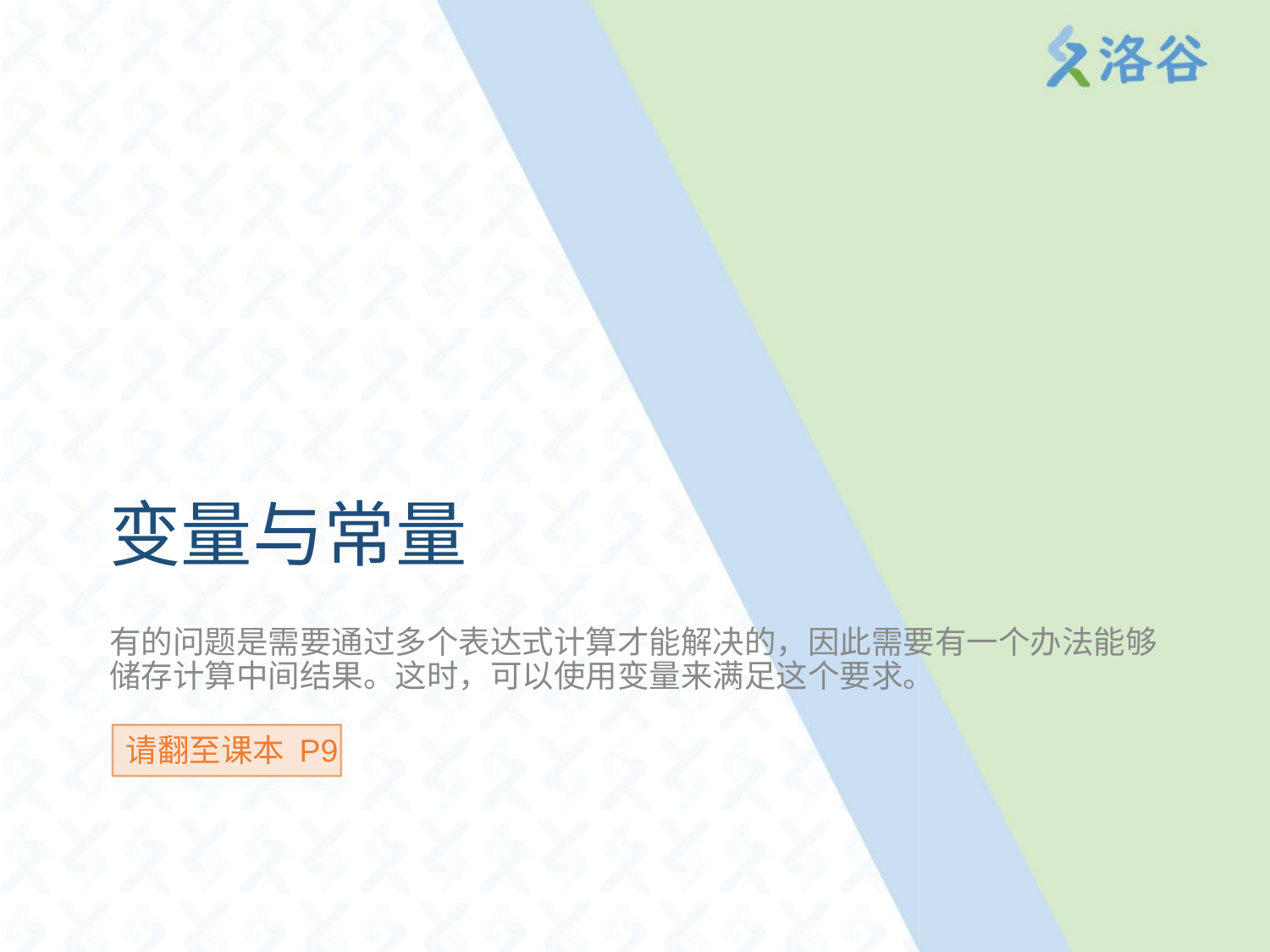

变量与常量
有的问题是需要通过多个表达式计算才能解决的，因此需要有一个办法能够
储存计算中间结果。这时，可以使用变量来满足这个要求。
请翻至课本 P9